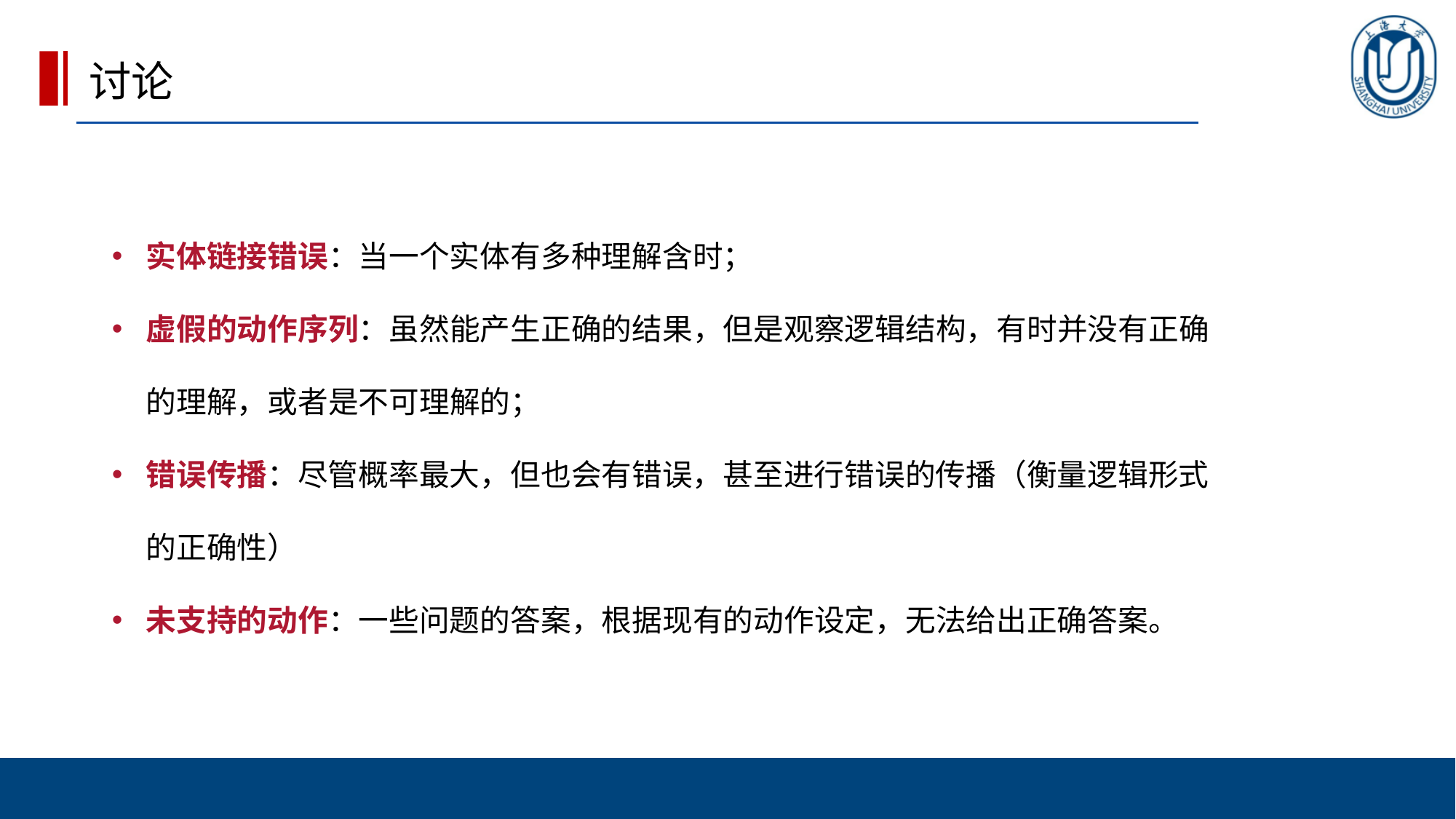

讨论
实体链接错误：当一个实体有多种理解含时；
虚假的动作序列：虽然能产生正确的结果，但是观察逻辑结构，有时并没有正确的理解，或者是不可理解的；
错误传播：尽管概率最大，但也会有错误，甚至进行错误的传播（衡量逻辑形式的正确性）
未支持的动作：一些问题的答案，根据现有的动作设定，无法给出正确答案。